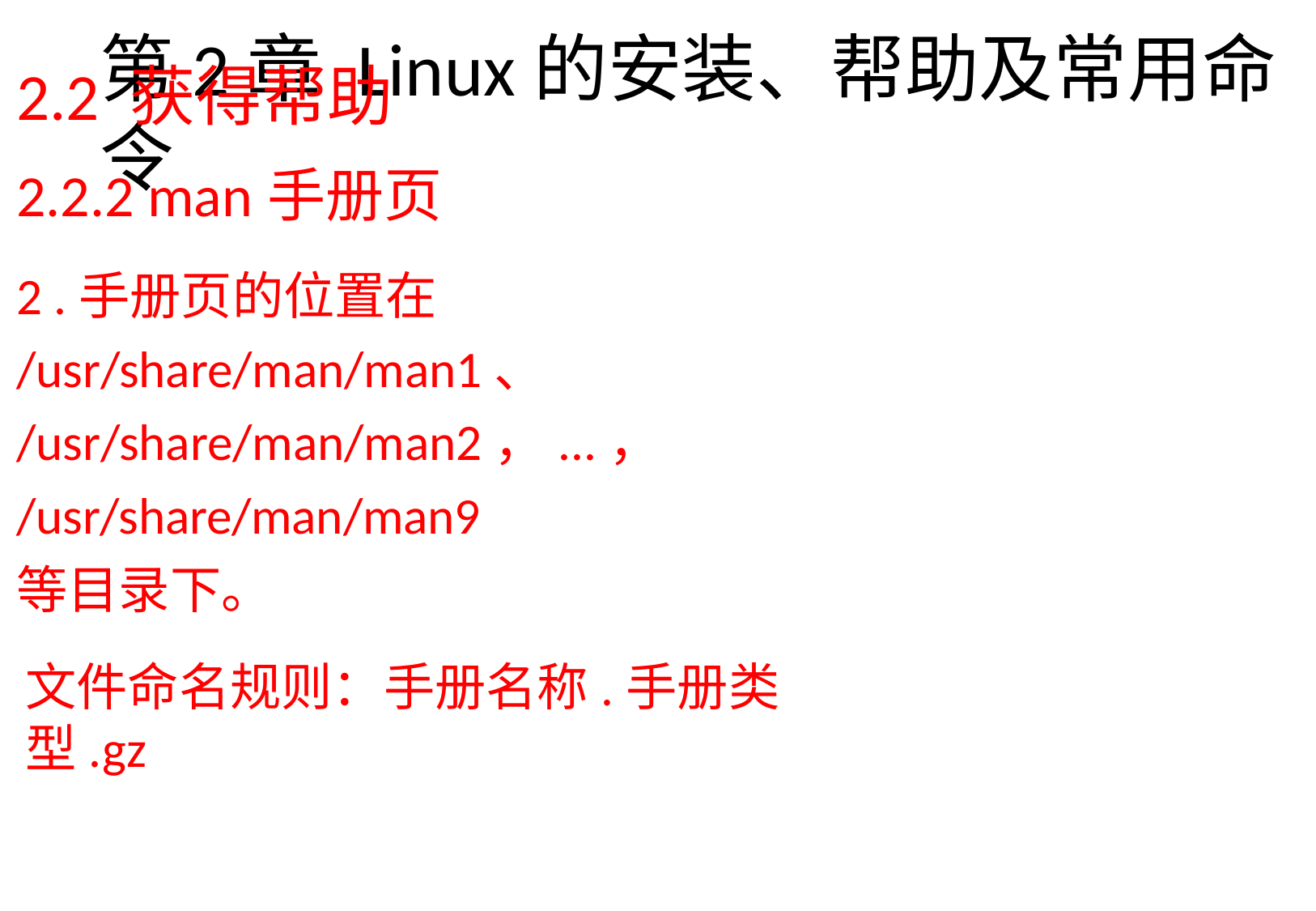

2.2 获得帮助
2.2.2 man手册页
2 .手册页的位置在
/usr/share/man/man1、
/usr/share/man/man2，...，
/usr/share/man/man9
等目录下。
文件命名规则：手册名称.手册类型.gz
# 第2章Linux的安装、帮助及常用命令